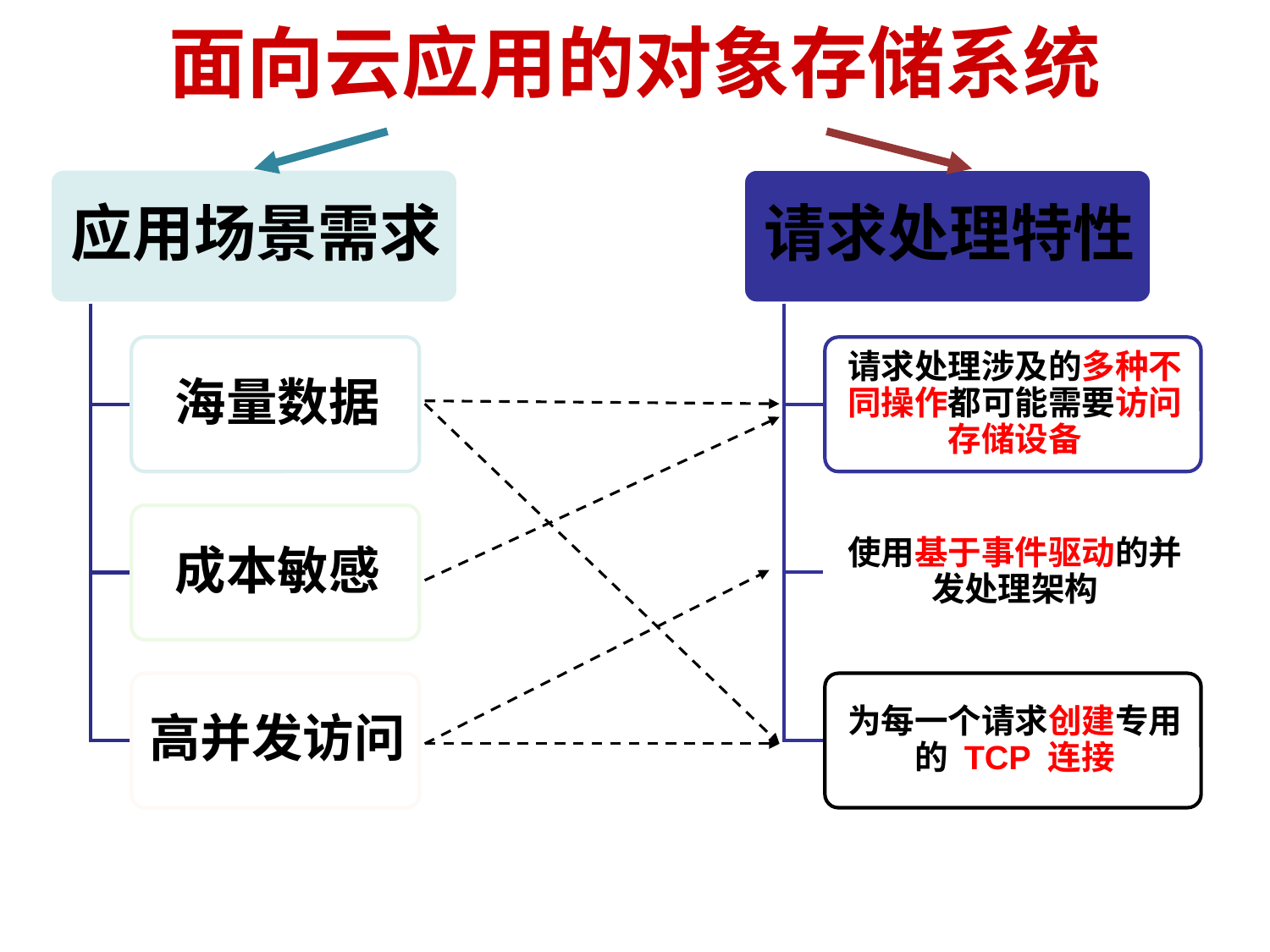

# 面向云应用的对象存储系统
应用场景需求
海量数据
成本敏感
高并发访问
请求处理特性
请求处理涉及的多种不同操作都可能需要访问存储设备
使用基于事件驱动的并发处理架构
为每一个请求创建专用的 TCP 连接